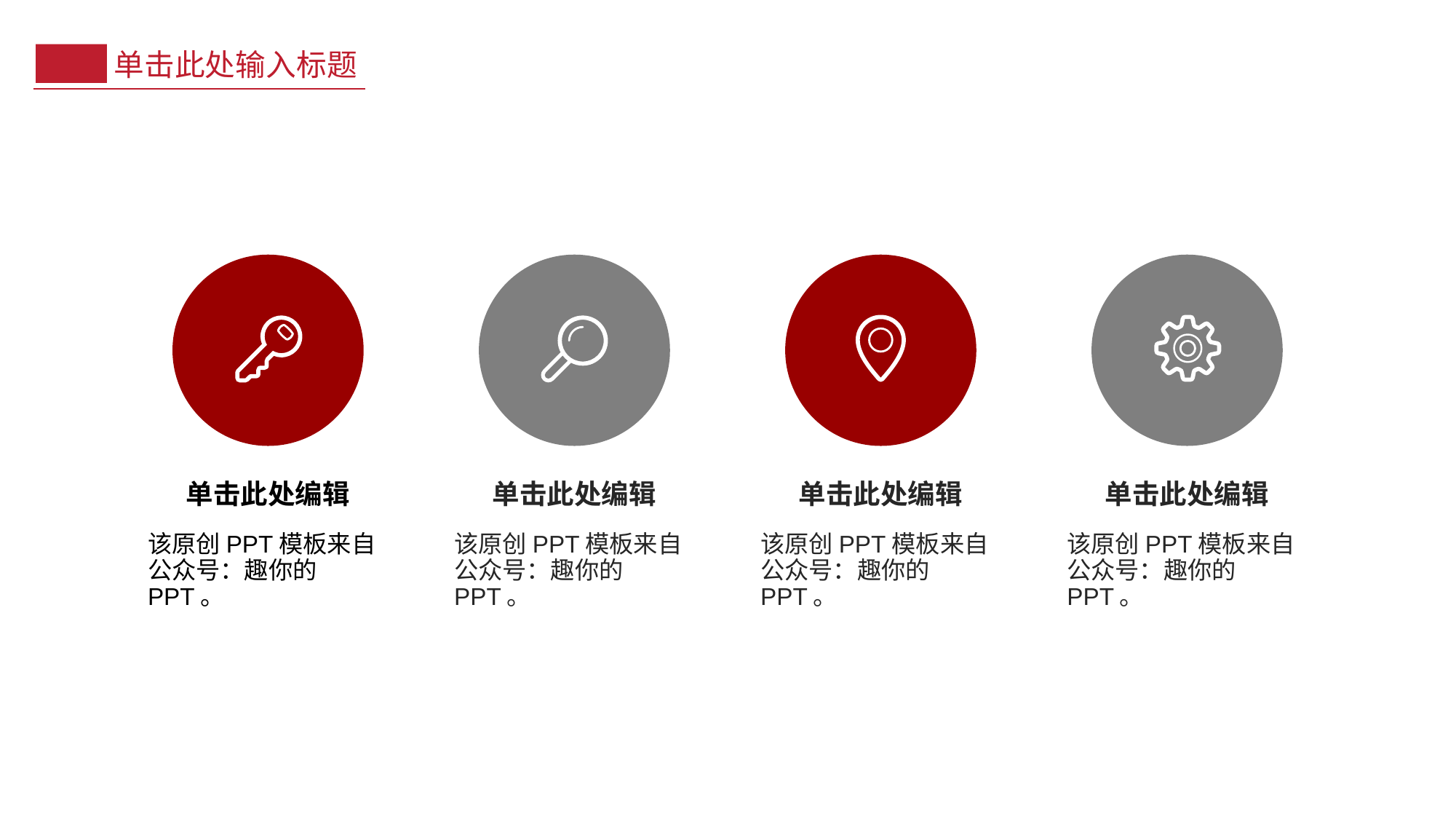

单击此处输入标题

单击此处编辑
单击此处编辑
单击此处编辑
单击此处编辑
该原创PPT模板来自公众号：趣你的PPT。
该原创PPT模板来自公众号：趣你的PPT。
该原创PPT模板来自公众号：趣你的PPT。
该原创PPT模板来自公众号：趣你的PPT。